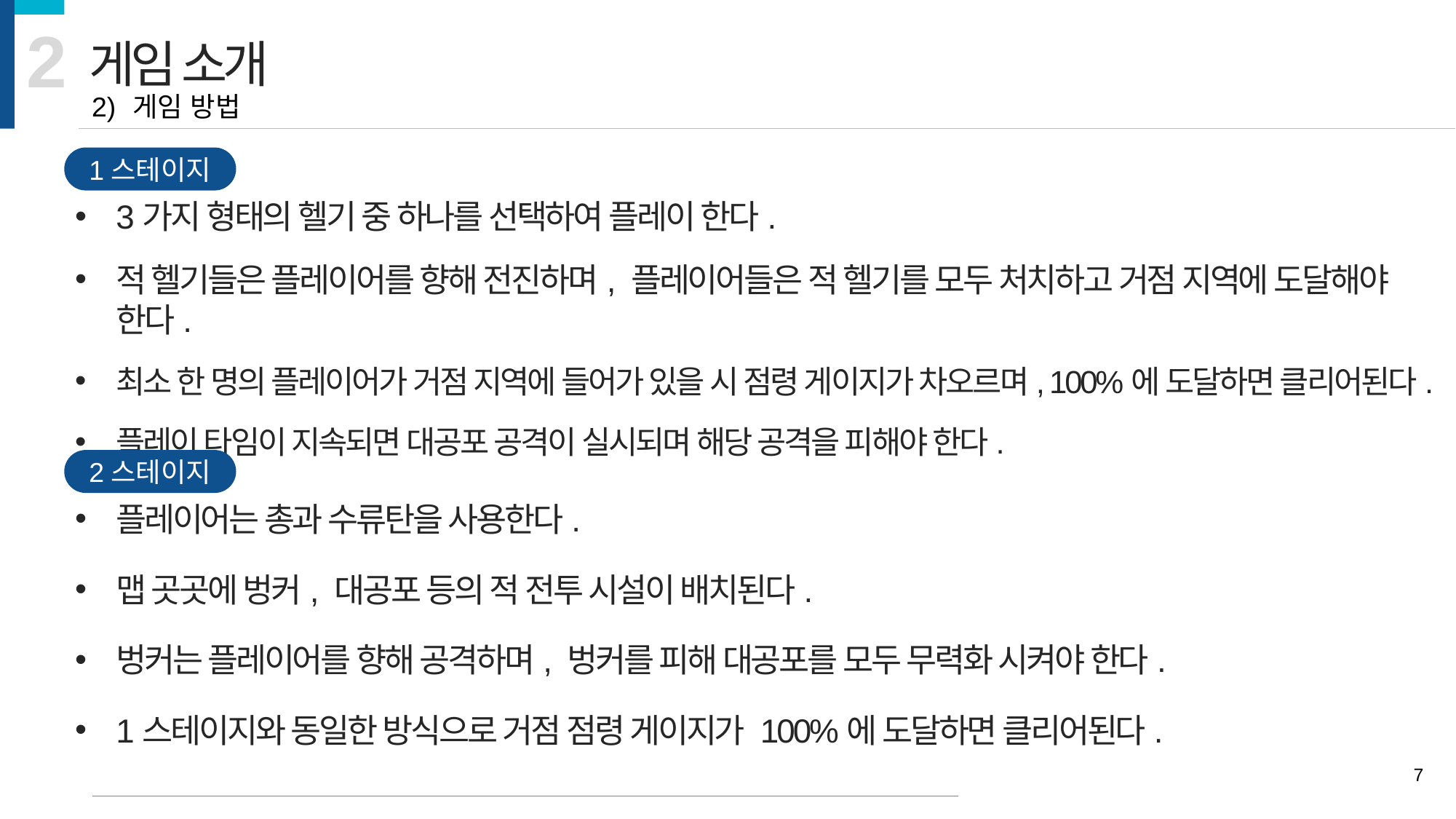

2
게임 소개
게임 방법
1스테이지
3가지 형태의 헬기 중 하나를 선택하여 플레이 한다.
적 헬기들은 플레이어를 향해 전진하며, 플레이어들은 적 헬기를 모두 처치하고 거점 지역에 도달해야 한다.
최소 한 명의 플레이어가 거점 지역에 들어가 있을 시 점령 게이지가 차오르며, 100%에 도달하면 클리어된다.
플레이 타임이 지속되면 대공포 공격이 실시되며 해당 공격을 피해야 한다.
2스테이지
플레이어는 총과 수류탄을 사용한다.
맵 곳곳에 벙커, 대공포 등의 적 전투 시설이 배치된다.
벙커는 플레이어를 향해 공격하며, 벙커를 피해 대공포를 모두 무력화 시켜야 한다.
1스테이지와 동일한 방식으로 거점 점령 게이지가 100%에 도달하면 클리어된다.
7